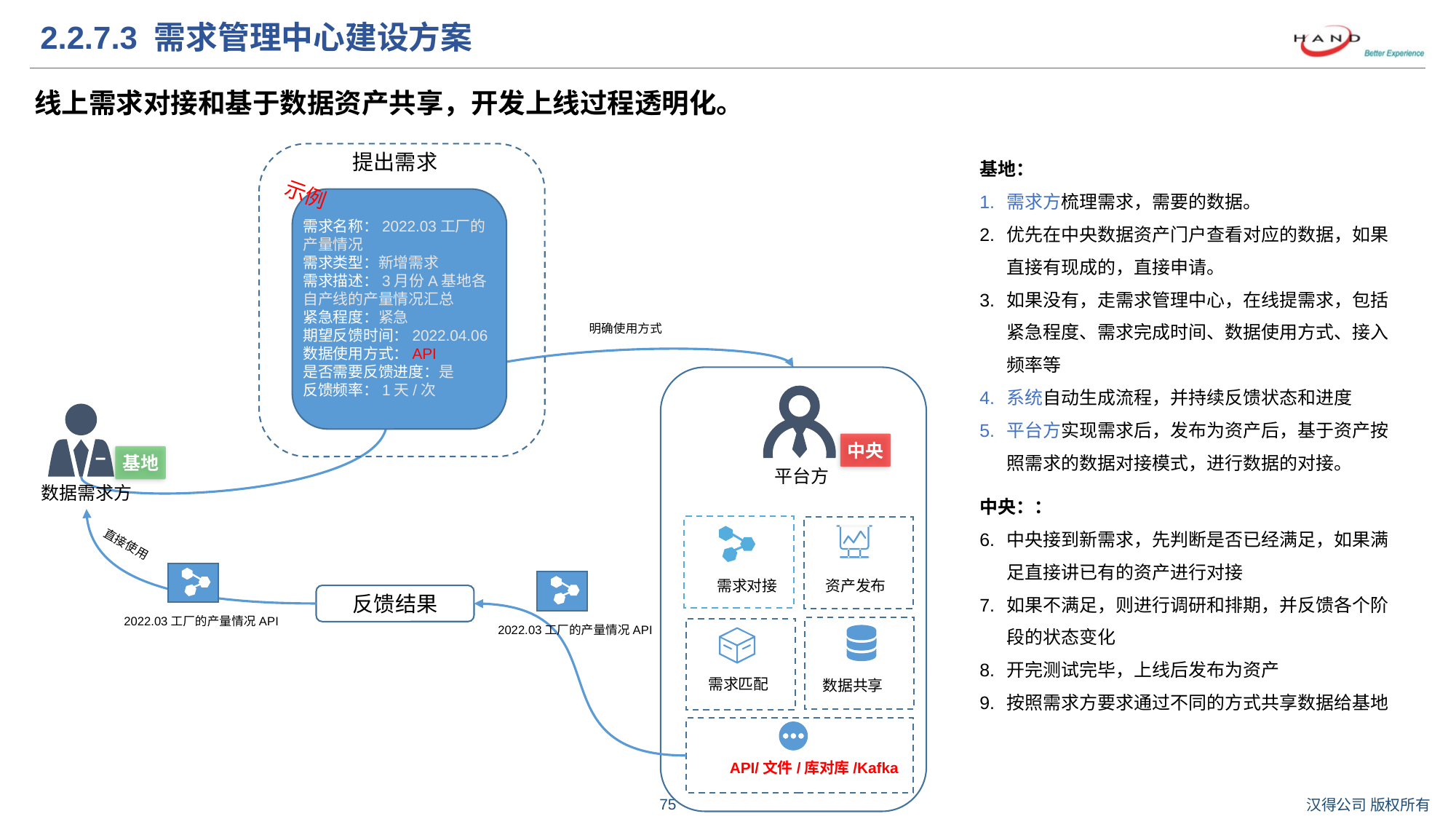

# 2.2.7.3 需求管理中心建设方案
线上需求对接和基于数据资产共享，开发上线过程透明化。

提出需求
基地：
需求方梳理需求，需要的数据。
优先在中央数据资产门户查看对应的数据，如果直接有现成的，直接申请。
如果没有，走需求管理中心，在线提需求，包括紧急程度、需求完成时间、数据使用方式、接入频率等
系统自动生成流程，并持续反馈状态和进度
平台方实现需求后，发布为资产后，基于资产按照需求的数据对接模式，进行数据的对接。

中央：：
中央接到新需求，先判断是否已经满足，如果满足直接讲已有的资产进行对接
如果不满足，则进行调研和排期，并反馈各个阶段的状态变化
开完测试完毕，上线后发布为资产
按照需求方要求通过不同的方式共享数据给基地
示例

需求名称：2022.03工厂的产量情况
需求类型：新增需求
需求描述：3月份A基地各自产线的产量情况汇总
紧急程度：紧急
期望反馈时间：2022.04.06
数据使用方式：API
是否需要反馈进度：是
反馈频率：1天/次
明确使用方式

中央
基地
平台方
数据需求方

直接使用

资产发布
需求对接

反馈结果
2022.03工厂的产量情况API
2022.03工厂的产量情况API

需求匹配
数据共享

API/文件/库对库/Kafka